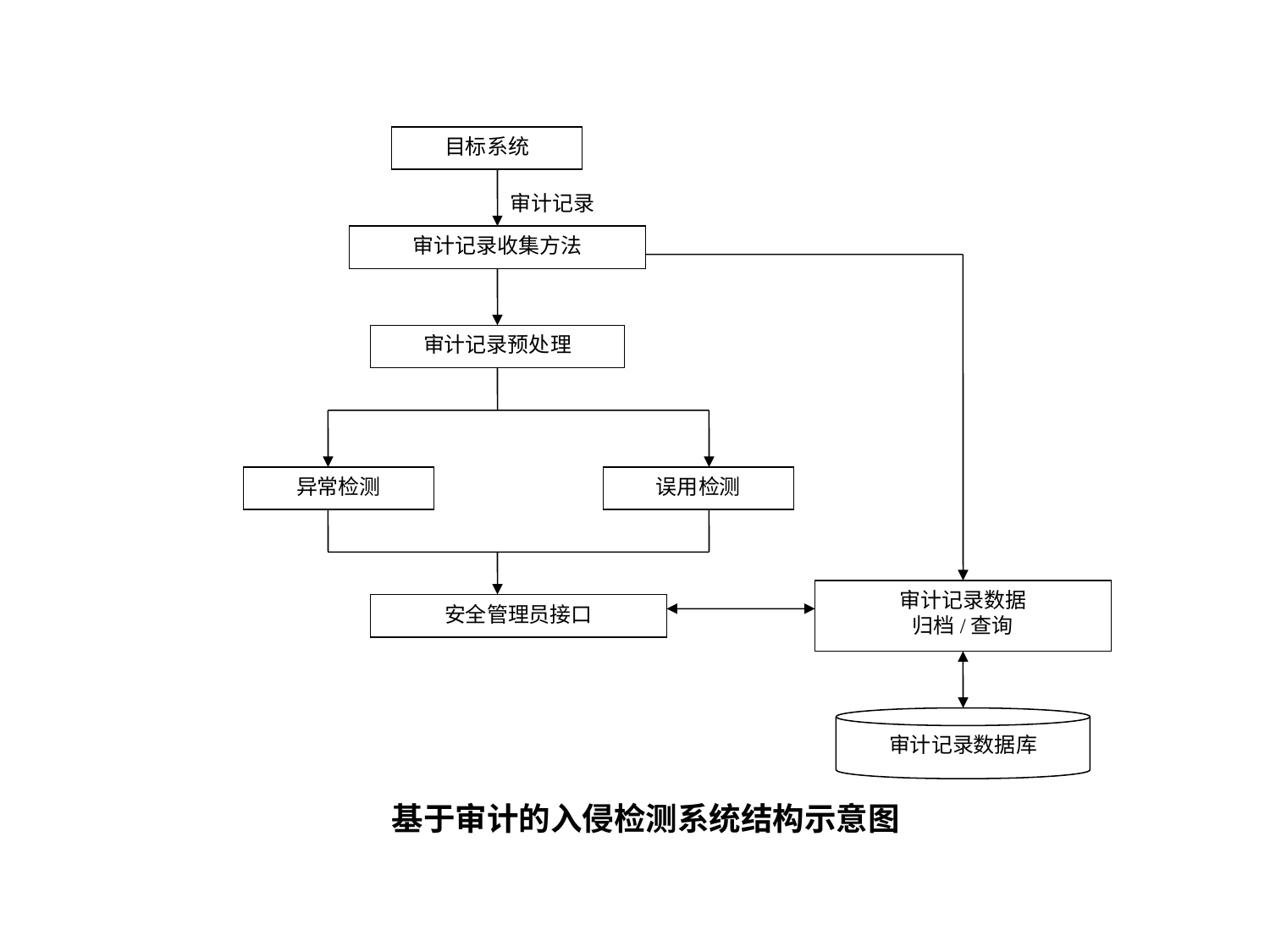

目标系统

审计记录
审计记录收集方法

审计记录预处理

异常检测
误用检测

审计记录数据
归档/查询
安全管理员接口

审计记录数据库
基于审计的入侵检测系统结构示意图